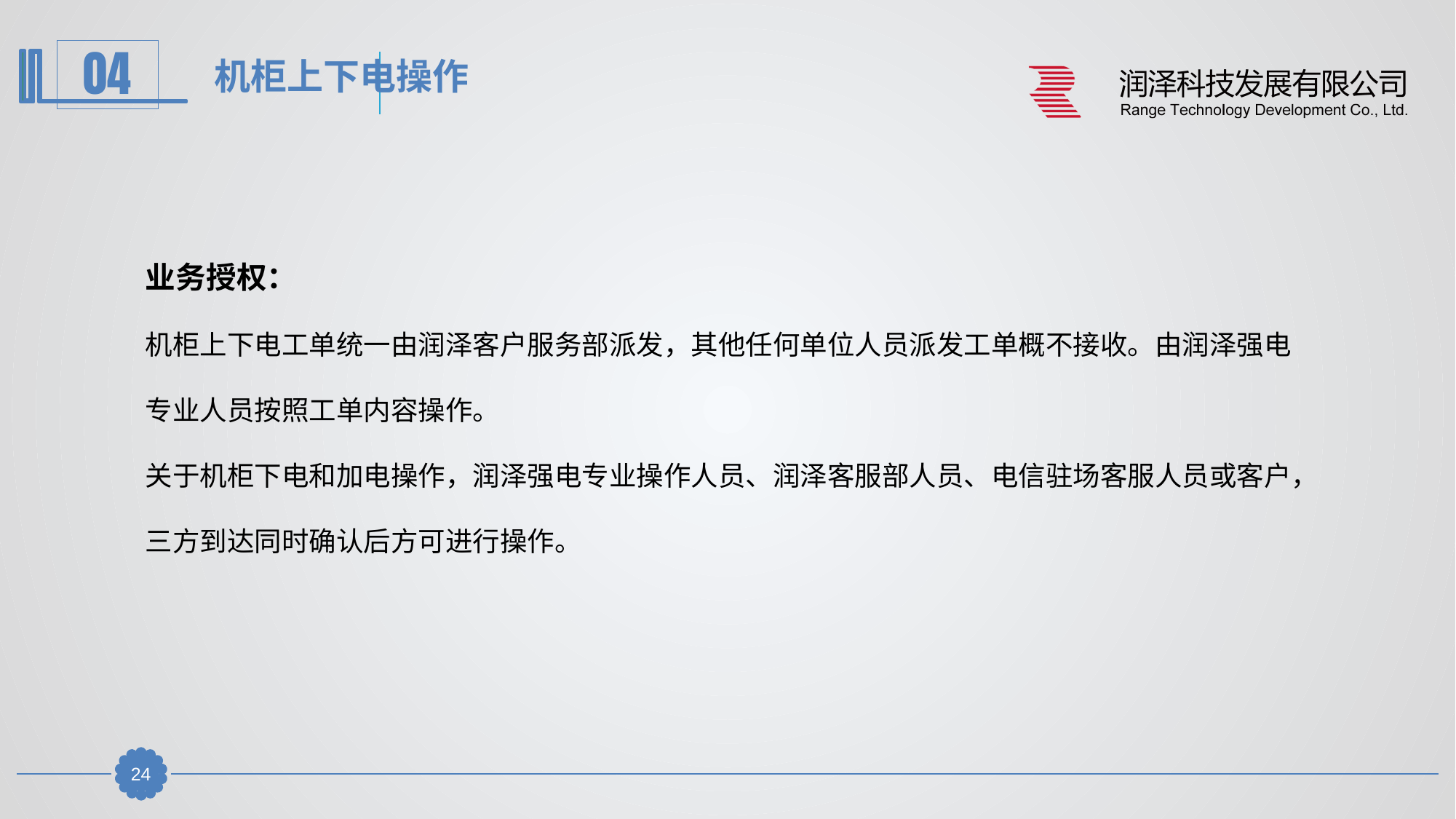

机柜上下电操作
业务授权：
机柜上下电工单统一由润泽客户服务部派发，其他任何单位人员派发工单概不接收。由润泽强电专业人员按照工单内容操作。
关于机柜下电和加电操作，润泽强电专业操作人员、润泽客服部人员、电信驻场客服人员或客户，三方到达同时确认后方可进行操作。

24